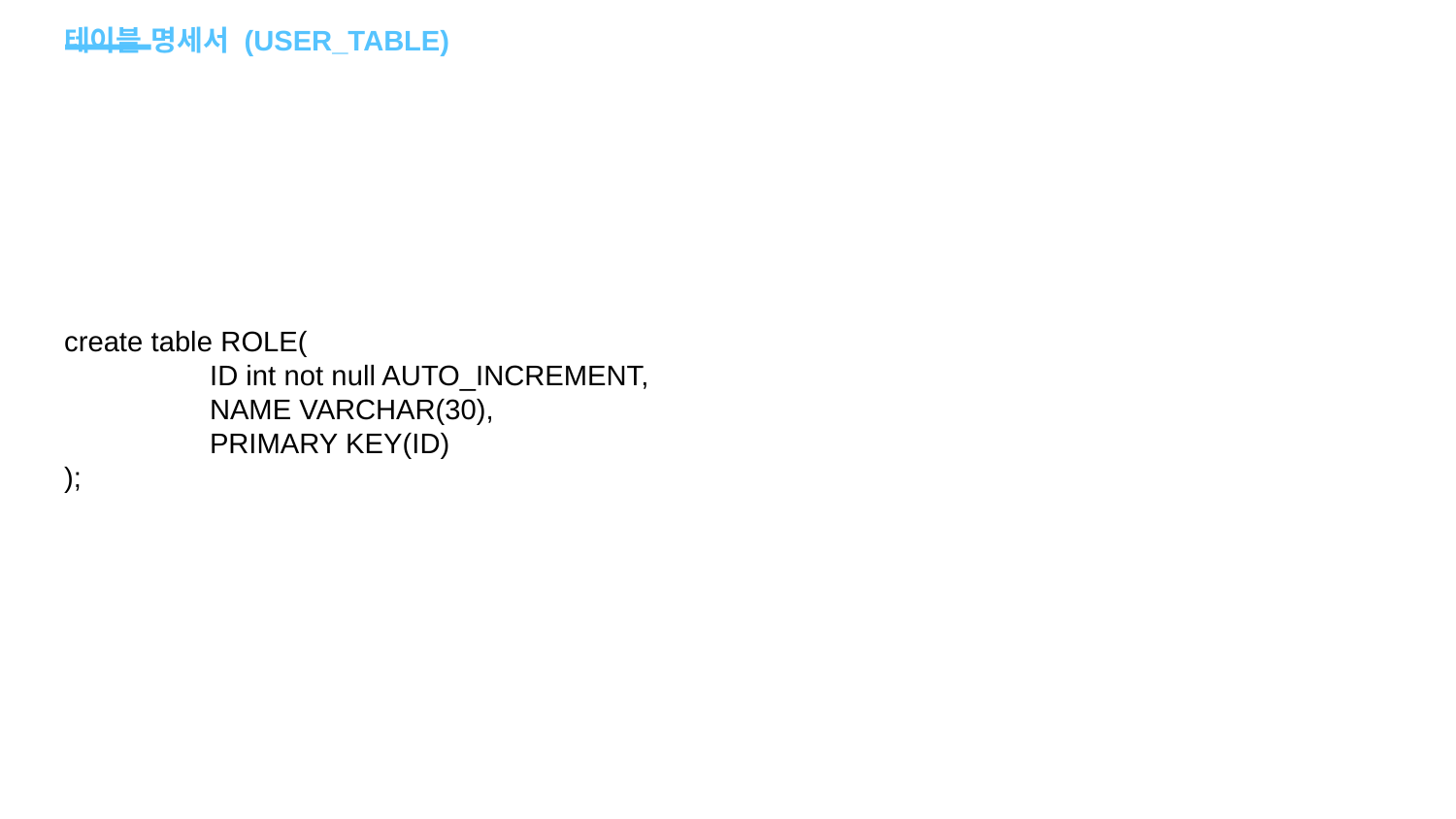

# 테이블 명세서 (USER_TABLE)

create table ROLE(
	ID int not null AUTO_INCREMENT,
	NAME VARCHAR(30),
	PRIMARY KEY(ID)
);